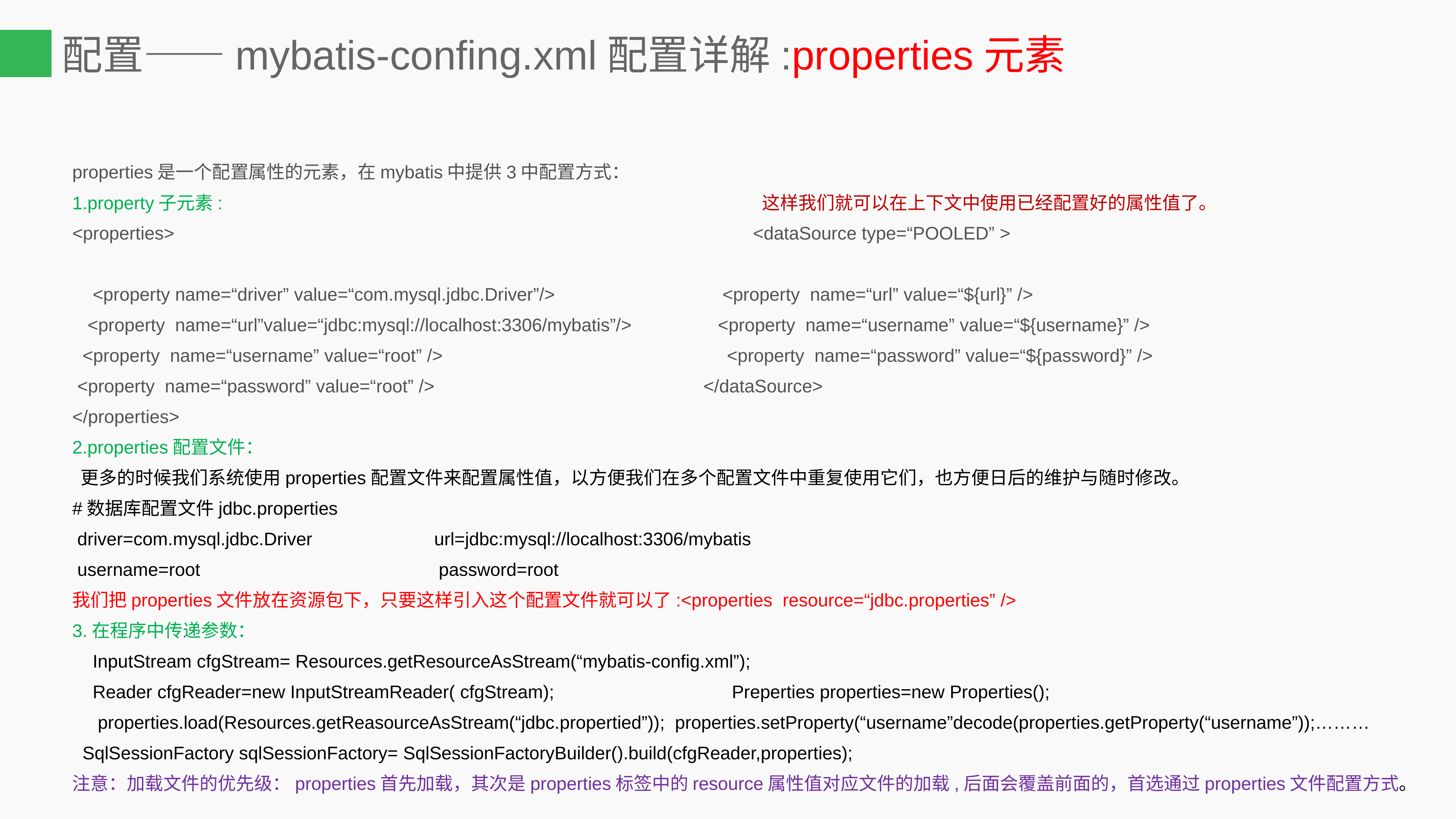

# 配置——mybatis-confing.xml配置详解:properties元素
properties是一个配置属性的元素，在mybatis中提供3中配置方式：
1.property子元素:                                                                                                         这样我们就可以在上下文中使用已经配置好的属性值了。
<properties>                                                                                                                  <dataSource type=“POOLED” >
    <property name=“driver” value=“com.mysql.jdbc.Driver”/>                                 <property  name=“url” value=“${url}” />
   <property  name=“url”value=“jdbc:mysql://localhost:3306/mybatis”/>                 <property  name=“username” value=“${username}” />
  <property  name=“username” value=“root” />                                                        <property  name=“password” value=“${password}” />
 <property  name=“password” value=“root” />                                                     </dataSource>
</properties>
2.properties配置文件：
 更多的时候我们系统使用properties配置文件来配置属性值，以方便我们在多个配置文件中重复使用它们，也方便日后的维护与随时修改。
#数据库配置文件jdbc.properties
 driver=com.mysql.jdbc.Driver                        url=jdbc:mysql://localhost:3306/mybatis
 username=root                                               password=root
我们把properties文件放在资源包下，只要这样引入这个配置文件就可以了:<properties  resource=“jdbc.properties” />
3.在程序中传递参数：
    InputStream cfgStream= Resources.getResourceAsStream(“mybatis-config.xml”);
    Reader cfgReader=new InputStreamReader( cfgStream);                                   Preperties properties=new Properties();
     properties.load(Resources.getReasourceAsStream(“jdbc.propertied”));  properties.setProperty(“username”decode(properties.getProperty(“username”));………
  SqlSessionFactory sqlSessionFactory= SqlSessionFactoryBuilder().build(cfgReader,properties);
注意：加载文件的优先级：properties首先加载，其次是properties标签中的resource属性值对应文件的加载,后面会覆盖前面的，首选通过properties文件配置方式。